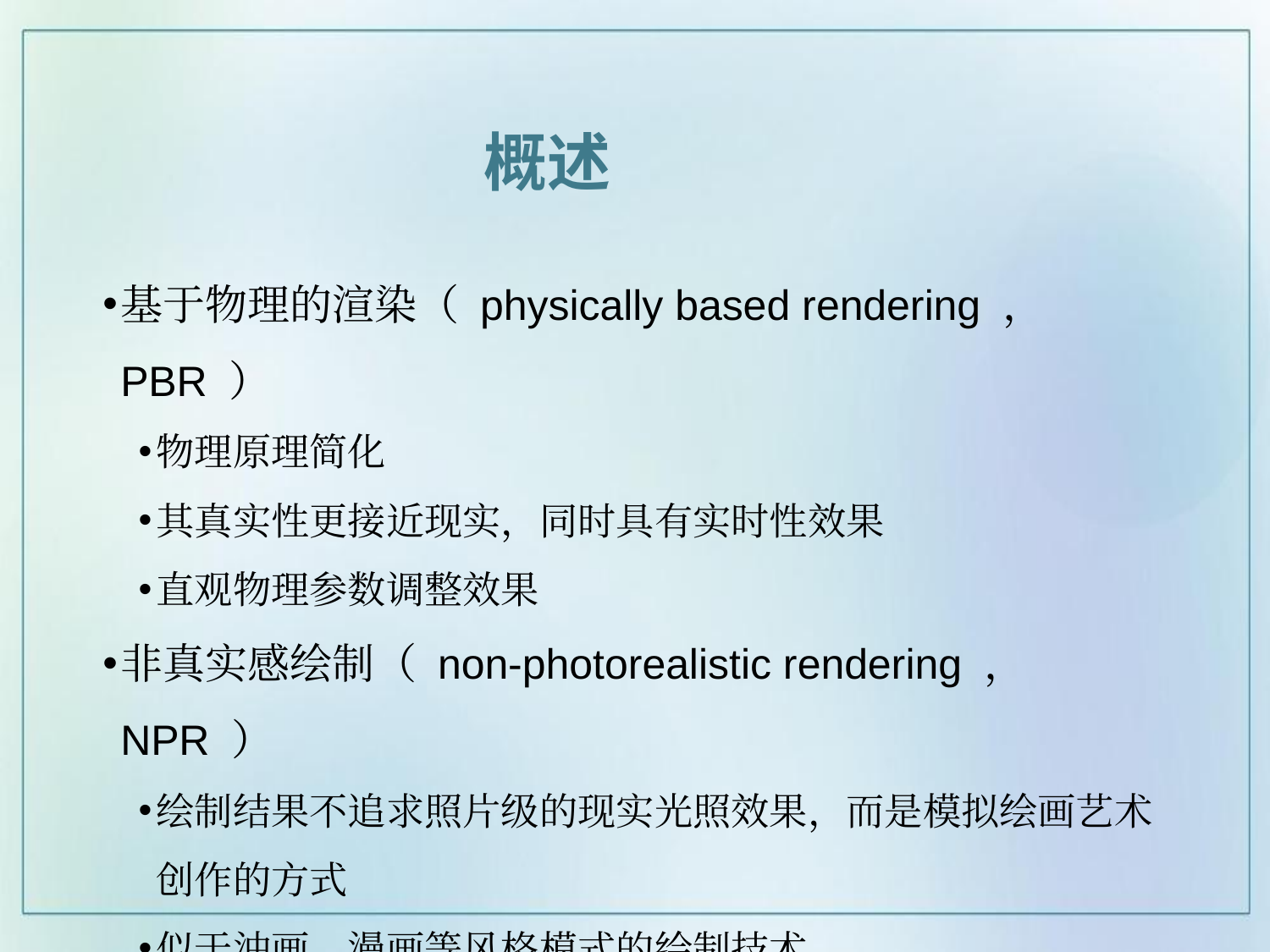

概述
基于物理的渲染（ physically based rendering ， PBR ）
物理原理简化
其真实性更接近现实，同时具有实时性效果
直观物理参数调整效果
非真实感绘制（ non-photorealistic rendering ， NPR ）
绘制结果不追求照片级的现实光照效果，而是模拟绘画艺术创作的方式
似于油画、漫画等风格模式的绘制技术